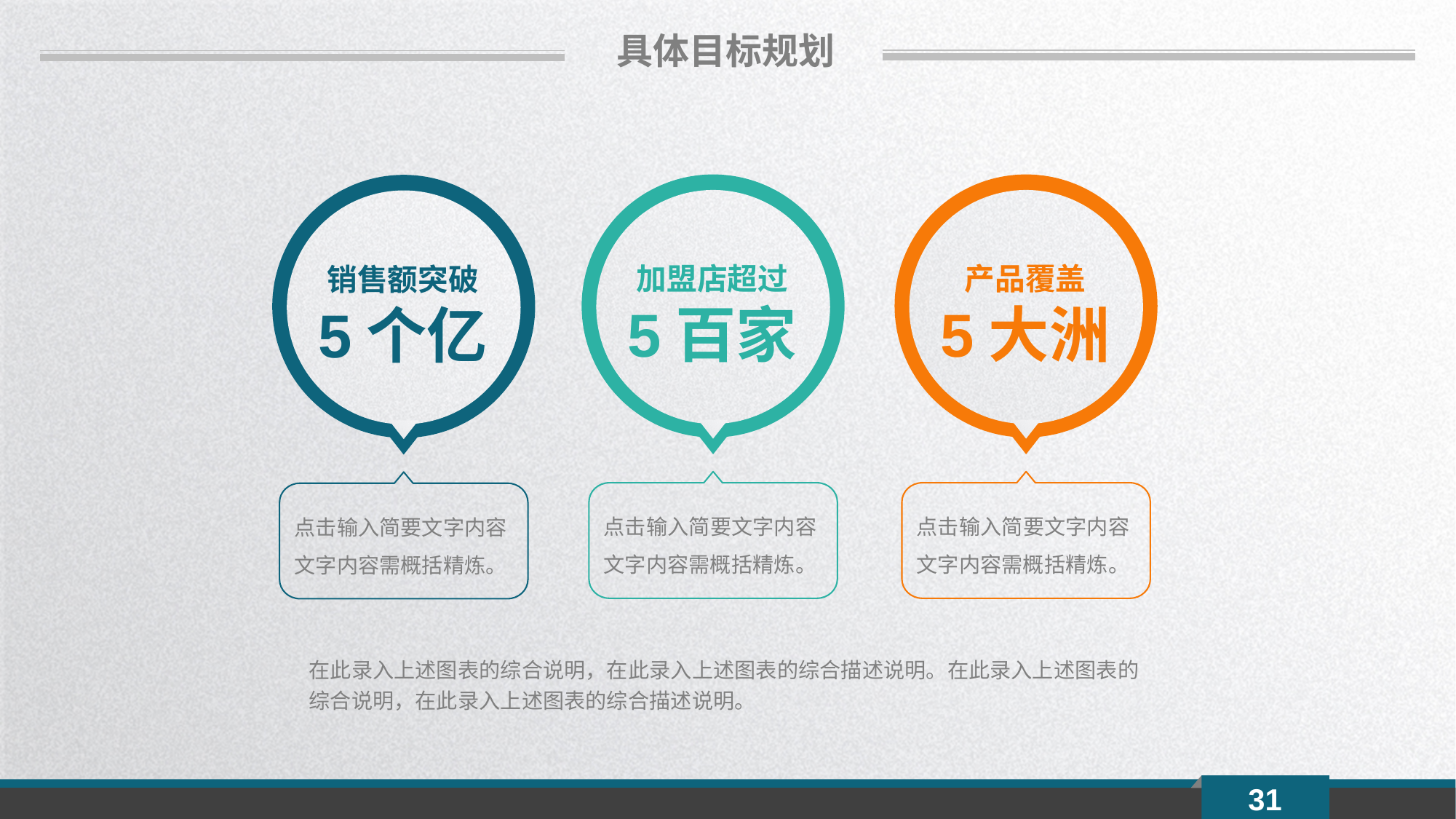

具体目标规划

加盟店超过
5百家
产品覆盖
5大洲
销售额突破
5个亿

点击输入简要文字内容
文字内容需概括精炼。
点击输入简要文字内容
文字内容需概括精炼。
点击输入简要文字内容
文字内容需概括精炼。
在此录入上述图表的综合说明，在此录入上述图表的综合描述说明。在此录入上述图表的综合说明，在此录入上述图表的综合描述说明。

31